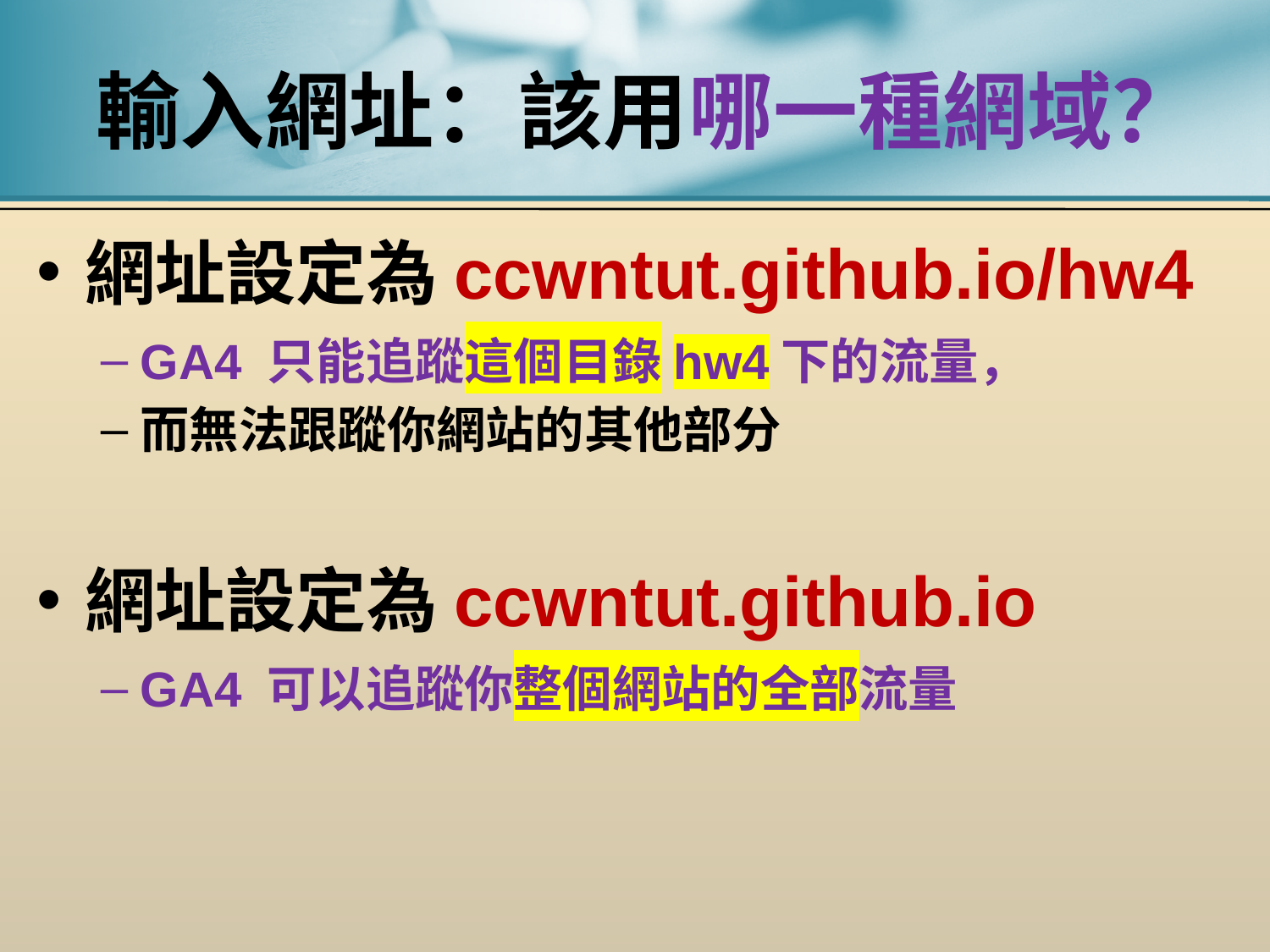

# 輸入網址：該用哪一種網域？
網址設定為ccwntut.github.io/hw4
GA4 只能追蹤這個目錄hw4下的流量，
而無法跟蹤你網站的其他部分

網址設定為ccwntut.github.io
GA4 可以追蹤你整個網站的全部流量